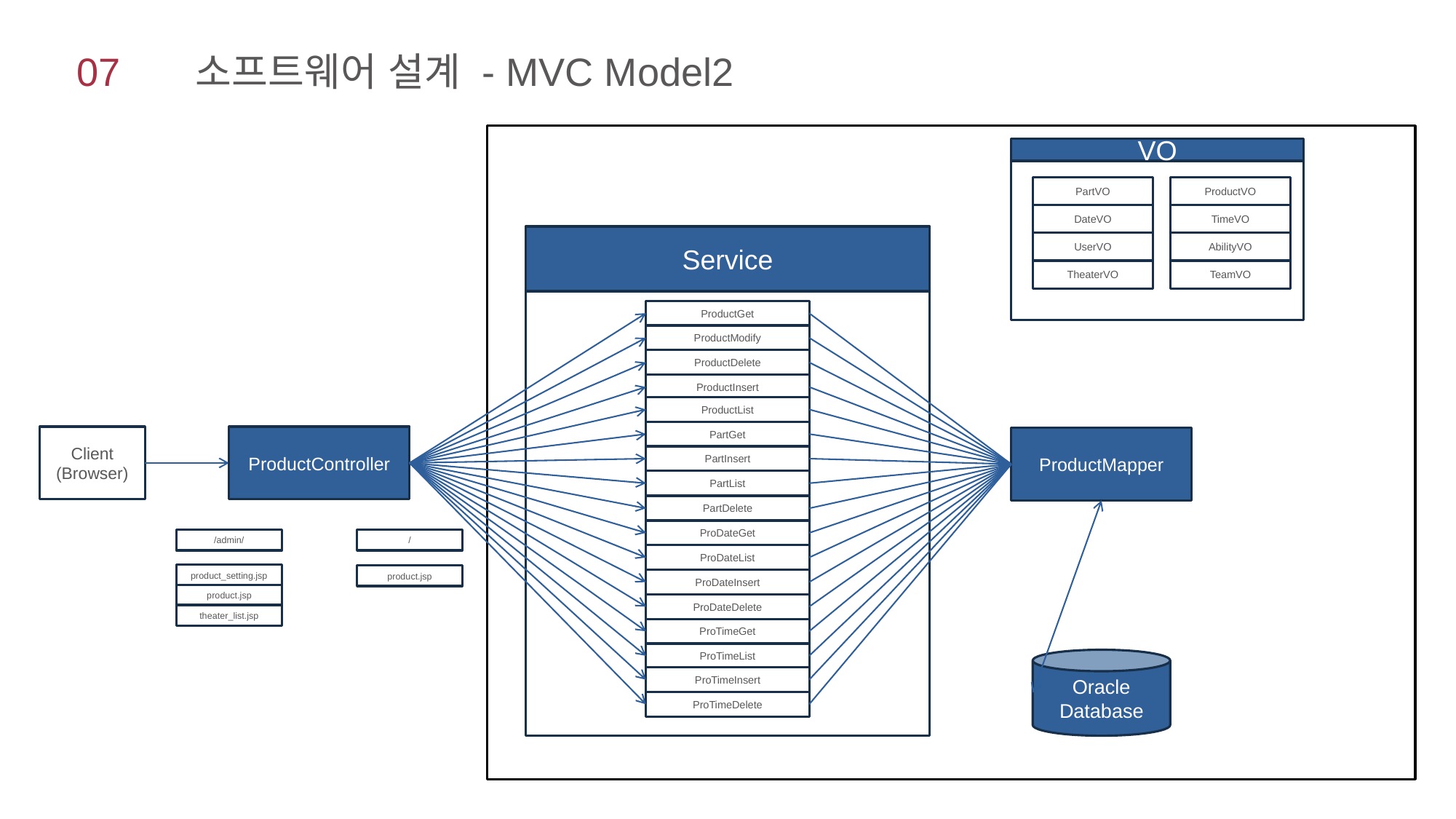

07      소프트웨어 설계 - MVC Model2

VO

PartVO
ProductVO
DateVO
TimeVO
Service

UserVO
AbilityVO
TheaterVO
TeamVO
ProductGet
ProductModify
ProductDelete
ProductInsert
ProductList
PartGet
Client
(Browser)
ProductController
ProductMapper
PartInsert
PartList
PartDelete
ProDateGet
/admin/
/
ProDateList
product_setting.jsp
product.jsp
ProDateInsert
product.jsp
ProDateDelete
theater_list.jsp
ProTimeGet
ProTimeList
Oracle
Database
ProTimeInsert
ProTimeDelete